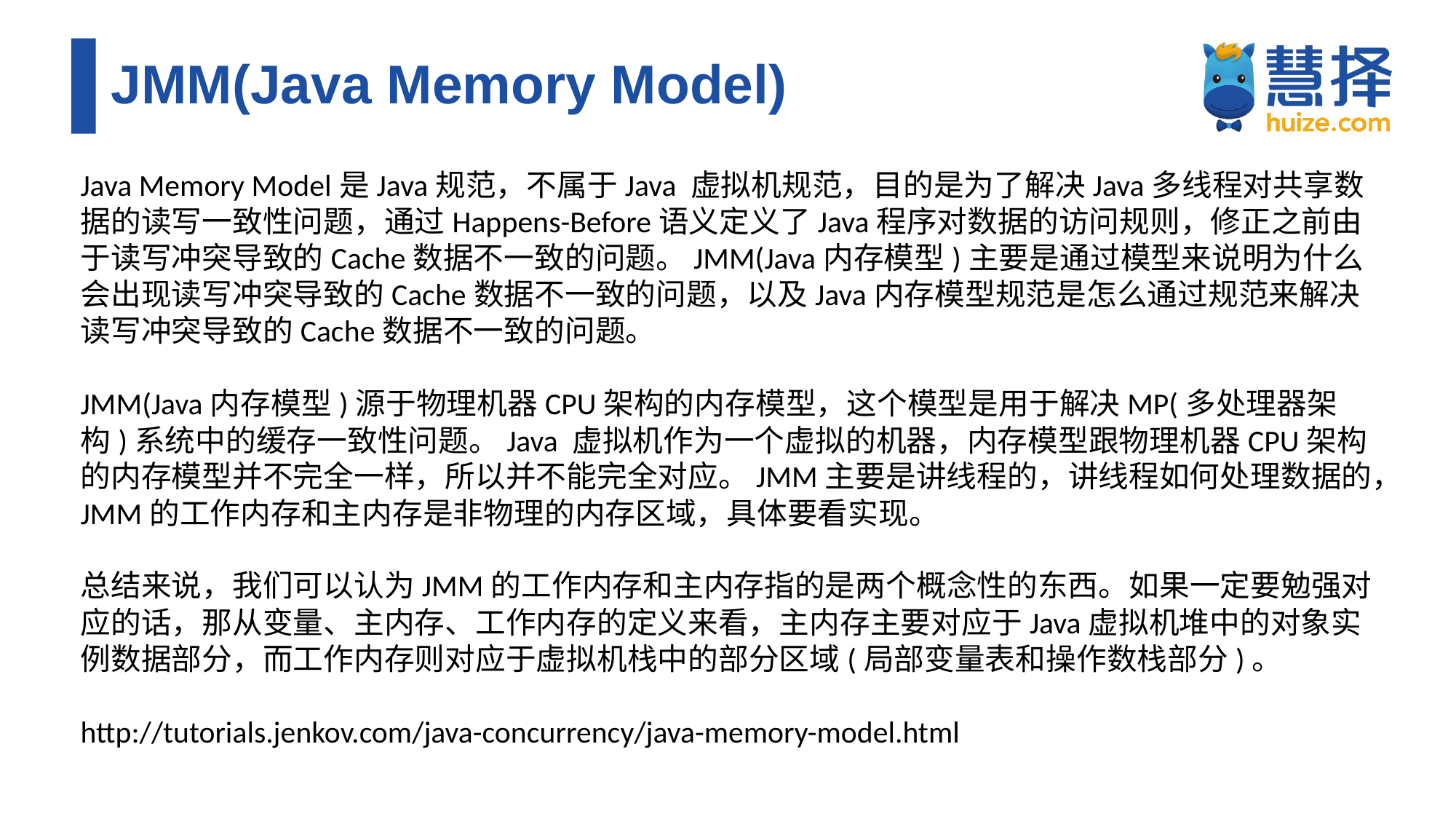

# JMM(Java Memory Model)
Java Memory Model是Java规范，不属于Java 虚拟机规范，目的是为了解决Java多线程对共享数据的读写一致性问题，通过Happens-Before语义定义了Java程序对数据的访问规则，修正之前由于读写冲突导致的Cache数据不一致的问题。JMM(Java内存模型)主要是通过模型来说明为什么会出现读写冲突导致的Cache数据不一致的问题，以及Java内存模型规范是怎么通过规范来解决读写冲突导致的Cache数据不一致的问题。

JMM(Java内存模型)源于物理机器CPU架构的内存模型，这个模型是用于解决MP(多处理器架构)系统中的缓存一致性问题。Java 虚拟机作为一个虚拟的机器，内存模型跟物理机器CPU架构的内存模型并不完全一样，所以并不能完全对应。JMM主要是讲线程的，讲线程如何处理数据的，JMM的工作内存和主内存是非物理的内存区域，具体要看实现。

总结来说，我们可以认为JMM的工作内存和主内存指的是两个概念性的东西。如果一定要勉强对应的话，那从变量、主内存、工作内存的定义来看，主内存主要对应于Java虚拟机堆中的对象实例数据部分，而工作内存则对应于虚拟机栈中的部分区域(局部变量表和操作数栈部分)。

http://tutorials.jenkov.com/java-concurrency/java-memory-model.html